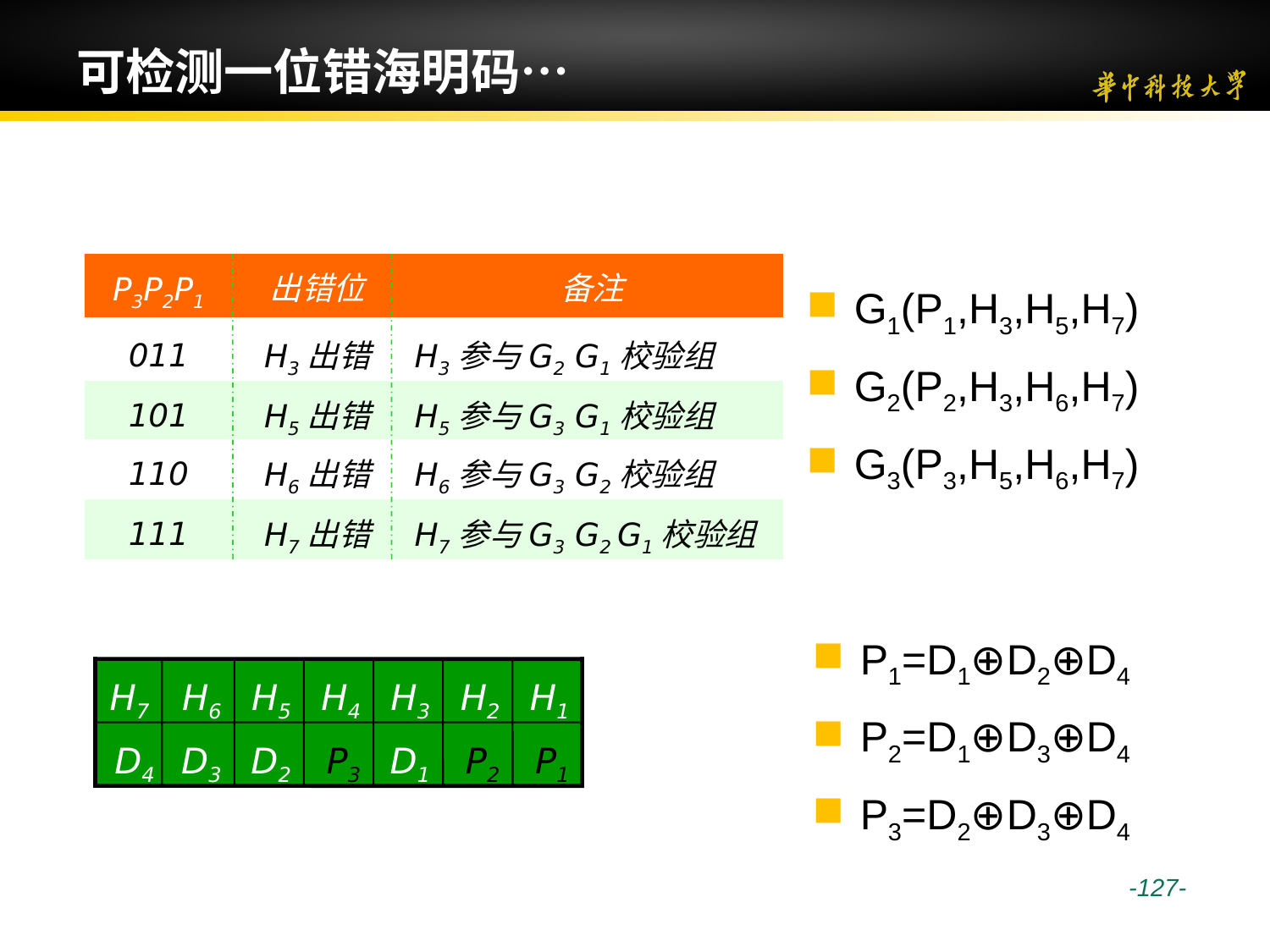

# 可检测一位错海明码…
P3P2P1
出错位
备注
011
H3出错
H3参与G2 G1校验组
101
H5出错
H5参与G3 G1校验组
110
H6出错
H6参与G3 G2校验组
111
H7出错
H7参与G3 G2 G1校验组

G1(P1,H3,H5,H7)
G2(P2,H3,H6,H7)
G3(P3,H5,H6,H7)

P1=D1⊕D2⊕D4
P2=D1⊕D3⊕D4
P3=D2⊕D3⊕D4
H7

H6
H5
H4
H3
H2
H1

D4
D3
D2
P3
D1
P2
P1
 -127-